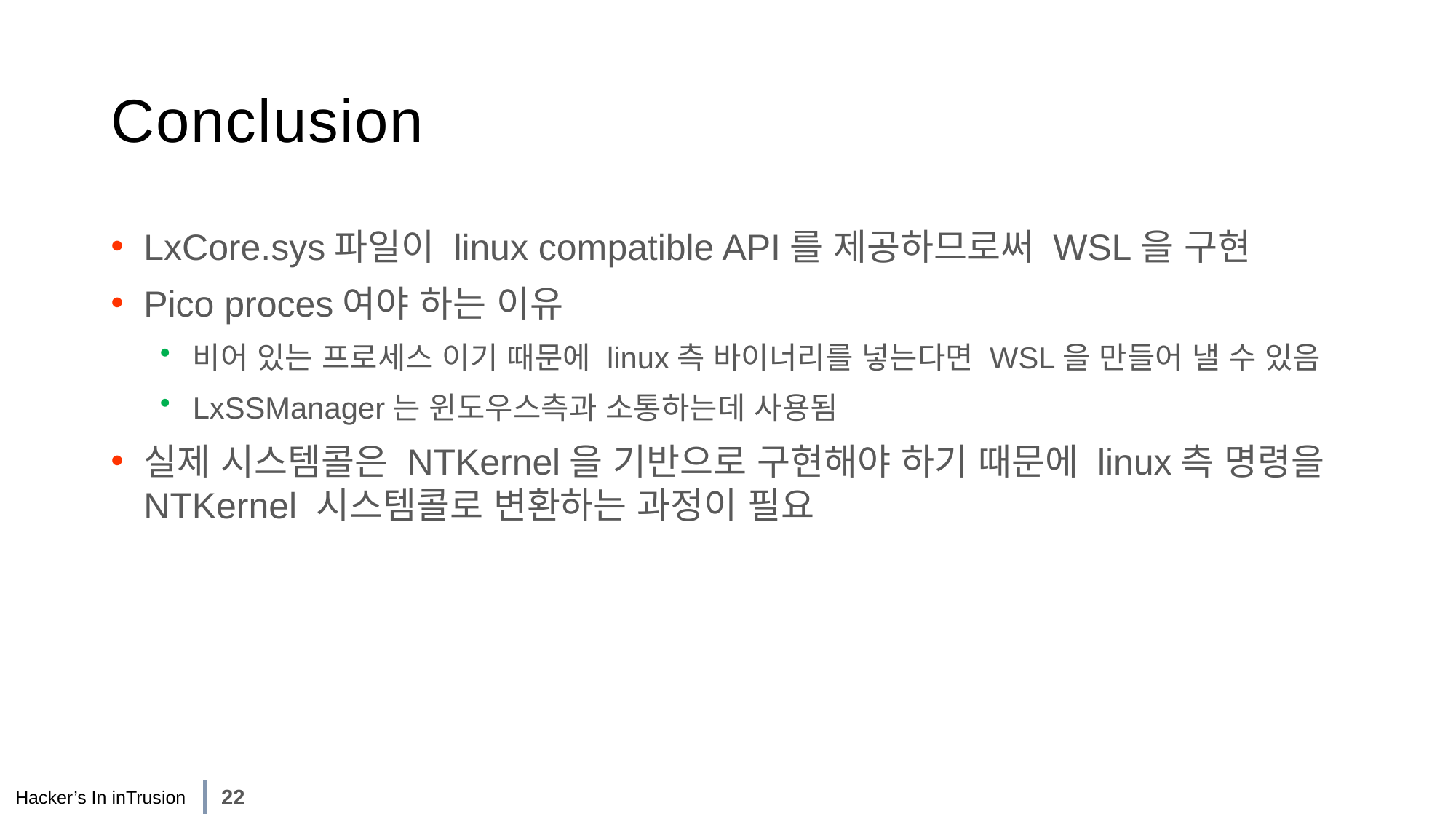

# Conclusion
LxCore.sys파일이 linux compatible API를 제공하므로써 WSL을 구현
Pico proces여야 하는 이유
비어 있는 프로세스 이기 때문에 linux측 바이너리를 넣는다면 WSL을 만들어 낼 수 있음
LxSSManager는 윈도우스측과 소통하는데 사용됨
실제 시스템콜은 NTKernel을 기반으로 구현해야 하기 때문에 linux측 명령을 NTKernel 시스템콜로 변환하는 과정이 필요